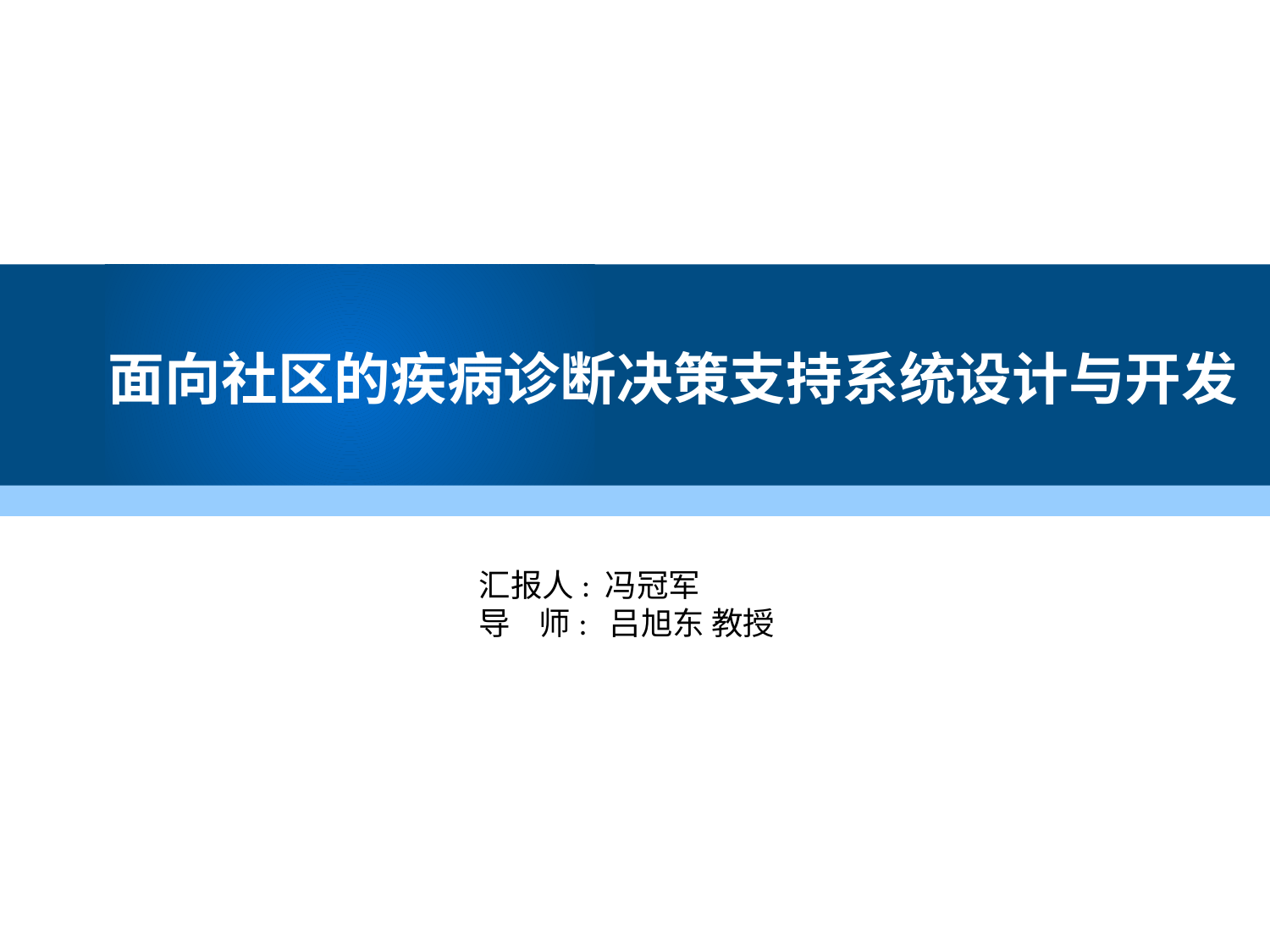

#
面向社区的疾病诊断决策支持系统设计与开发

汇报人: 冯冠军
导    师:  吕旭东 教授